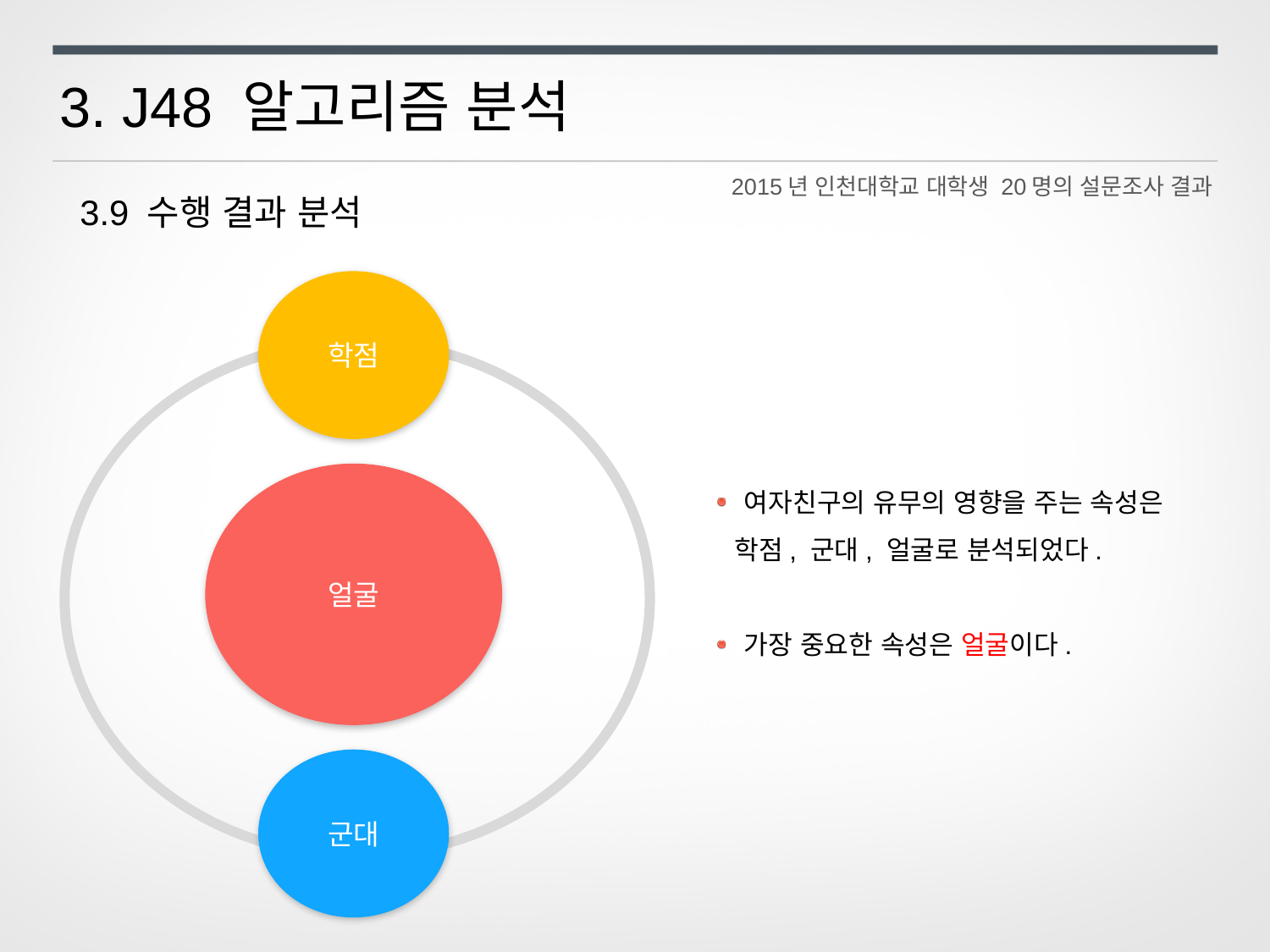

3. J48 알고리즘 분석
2015년 인천대학교 대학생 20명의 설문조사 결과
3.9 수행 결과 분석
학점

얼굴
군대
 여자친구의 유무의 영향을 주는 속성은
   학점, 군대, 얼굴로 분석되었다.

 가장 중요한 속성은 얼굴이다.